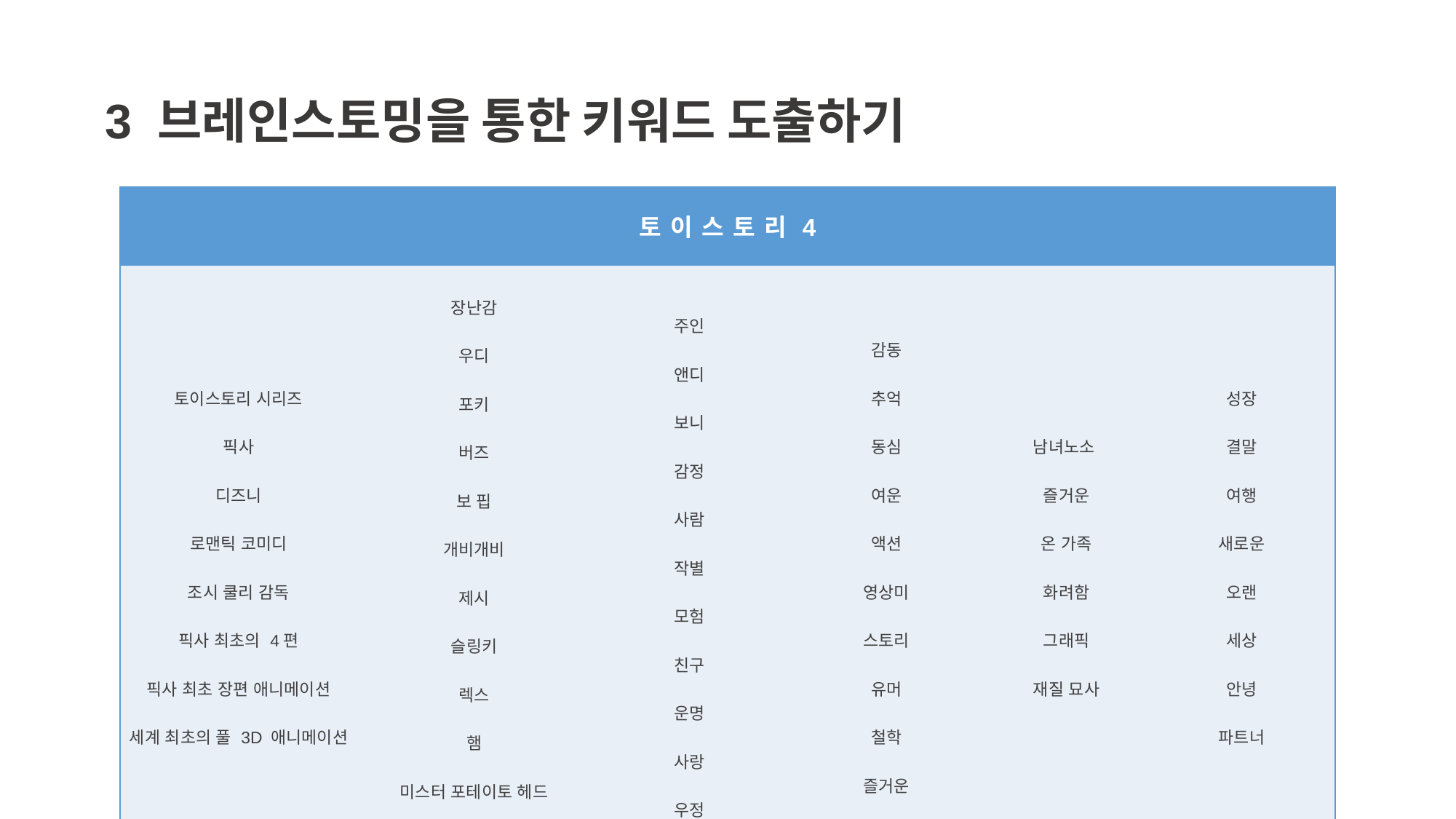

# 3 브레인스토밍을 통한 키워드 도출하기
| 토이스토리4 |  |  |  |  |  |
| --- | --- | --- | --- | --- | --- |
| 토이스토리 시리즈 픽사 디즈니 로맨틱 코미디 조시 쿨리 감독 픽사 최초의 4편 픽사 최초 장편 애니메이션 세계 최초의 풀 3D 애니메이션 | 장난감 우디 포키 버즈 보 핍 개비개비 제시 슬링키 렉스 햄 미스터 포테이토 헤드 | 주인 앤디 보니 감정 사람 작별 모험 친구 운명 사랑 우정 | 감동 추억 동심 여운 액션 영상미 스토리 유머 철학 즐거운 | 남녀노소 즐거운 온 가족 화려함 그래픽 재질 묘사 | 성장 결말 여행 새로운 오랜 세상 안녕 파트너 |